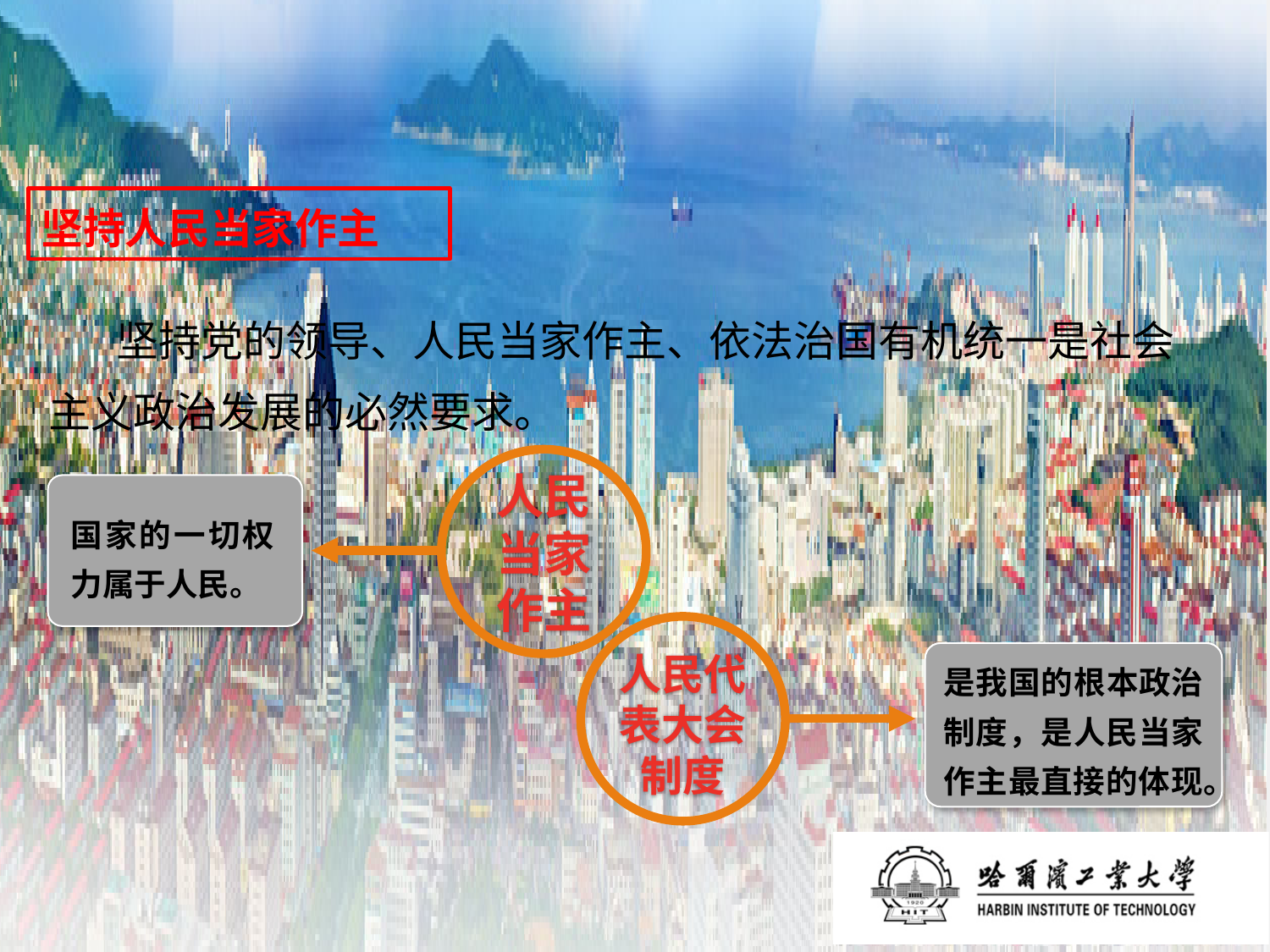

# 坚持人民当家作主
      坚持党的领导、人民当家作主、依法治国有机统一是社会主义政治发展的必然要求。

人民当家作主

国家的一切权力属于人民。

人民代表大会制度

是我国的根本政治制度，是人民当家作主最直接的体现。